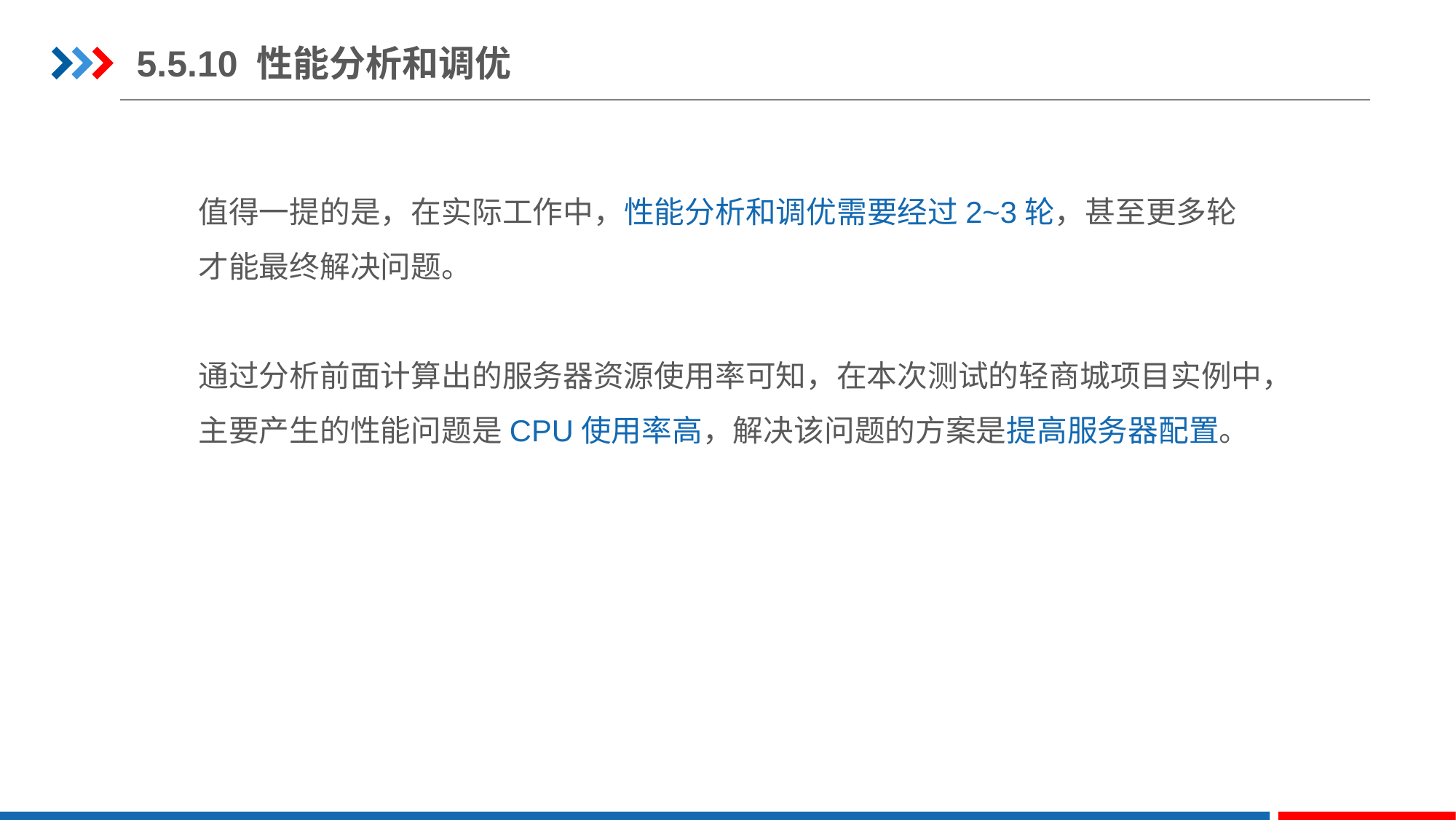

5.5.10 性能分析和调优
值得一提的是，在实际工作中，性能分析和调优需要经过2~3轮，甚至更多轮才能最终解决问题。

通过分析前面计算出的服务器资源使用率可知，在本次测试的轻商城项目实例中，主要产生的性能问题是CPU使用率高，解决该问题的方案是提高服务器配置。